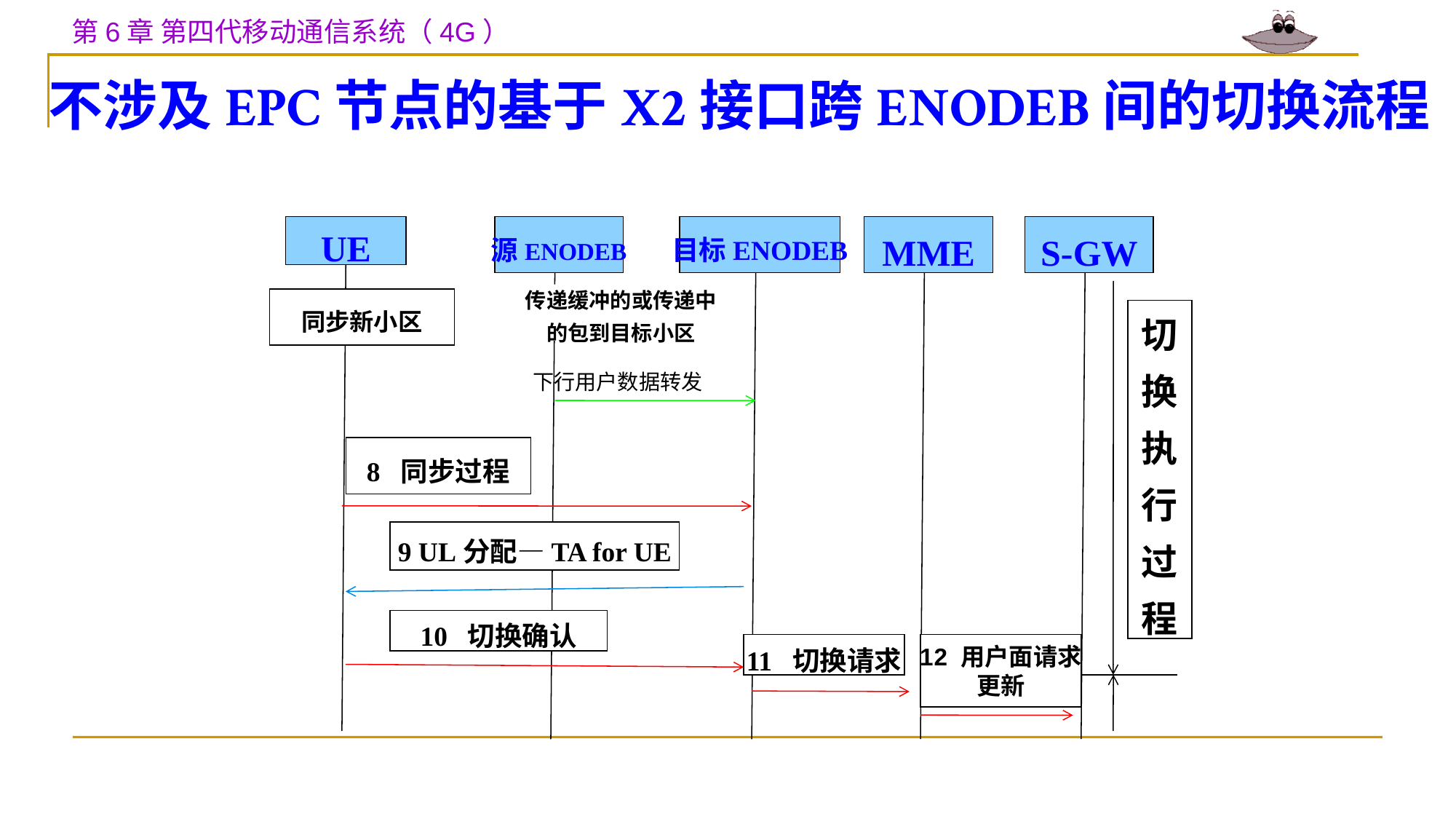

不涉及EPC节点的基于X2接口跨ENODEB间的切换流程
UE
源ENODEB
目标ENODEB
MME
S-GW
传递缓冲的或传递中
的包到目标小区
同步新小区
切
换
执
行
过
程
下行用户数据转发
8  同步过程
9 UL分配—TA for UE
10  切换确认
11  切换请求
用户面请求
更新